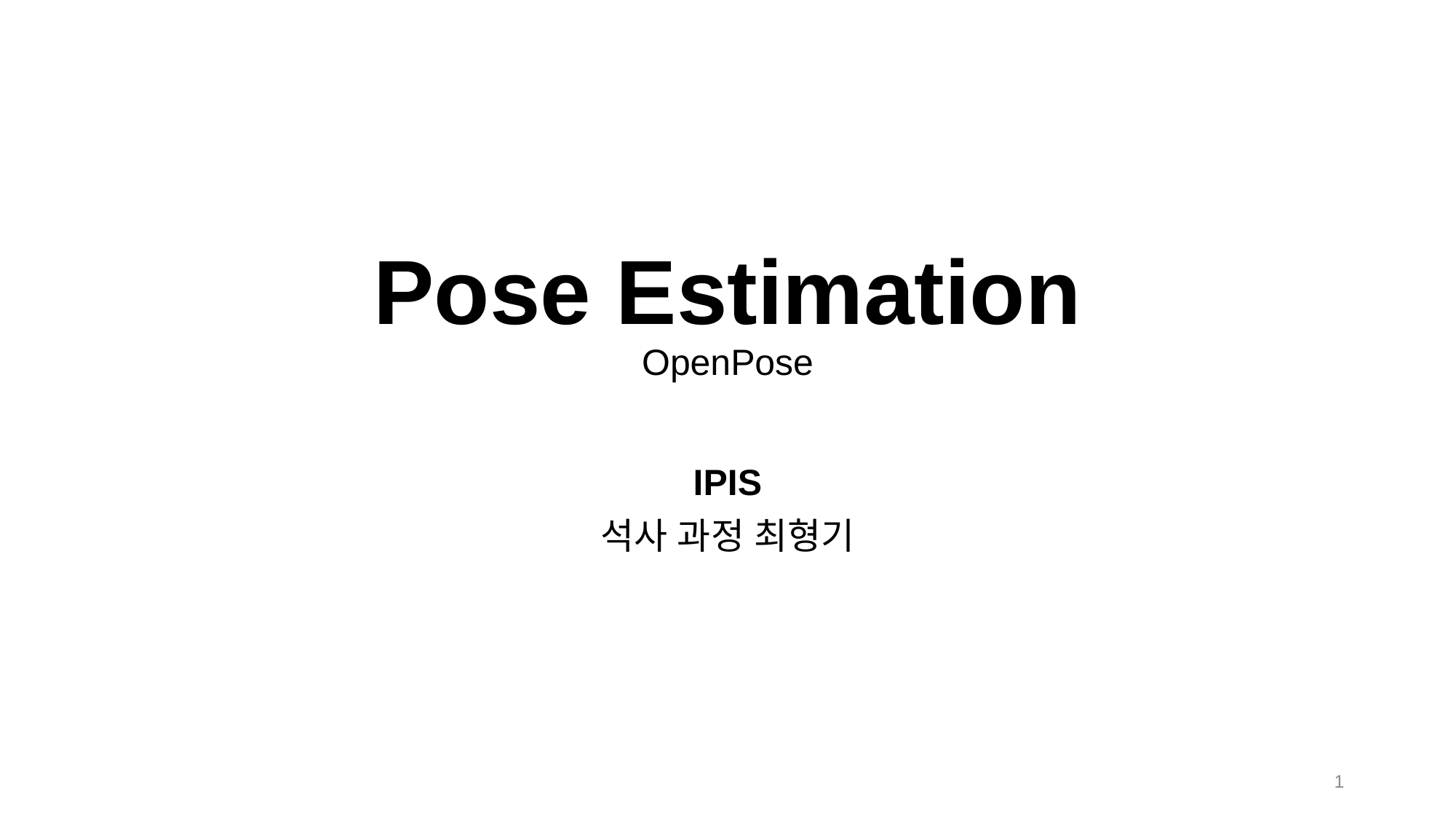

# Pose Estimation OpenPose
IPIS
석사 과정 최형기
1